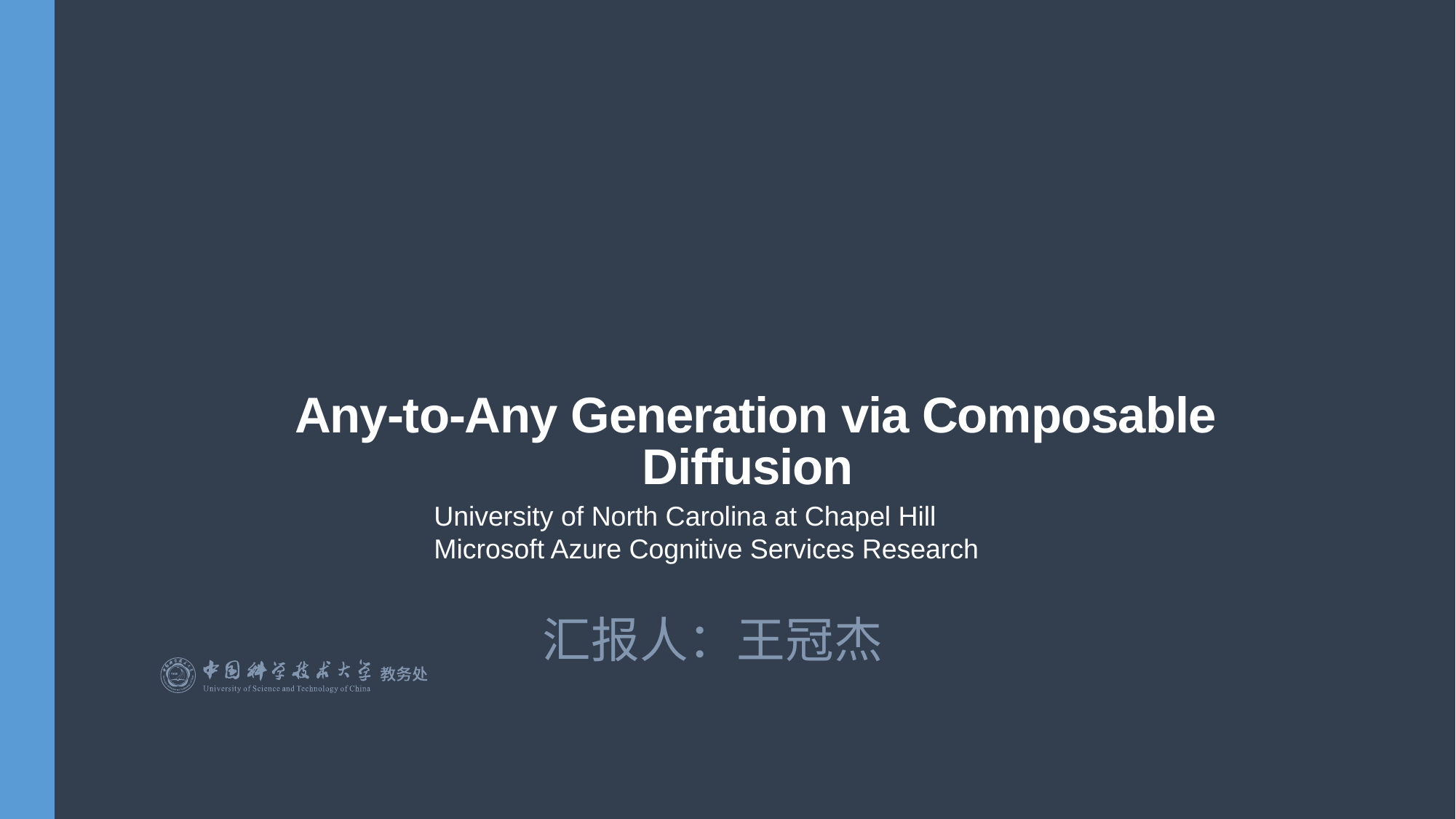

# Any-to-Any Generation via Composable Diffusion
University of North Carolina at Chapel Hill
Microsoft Azure Cognitive Services Research
汇报人：王冠杰